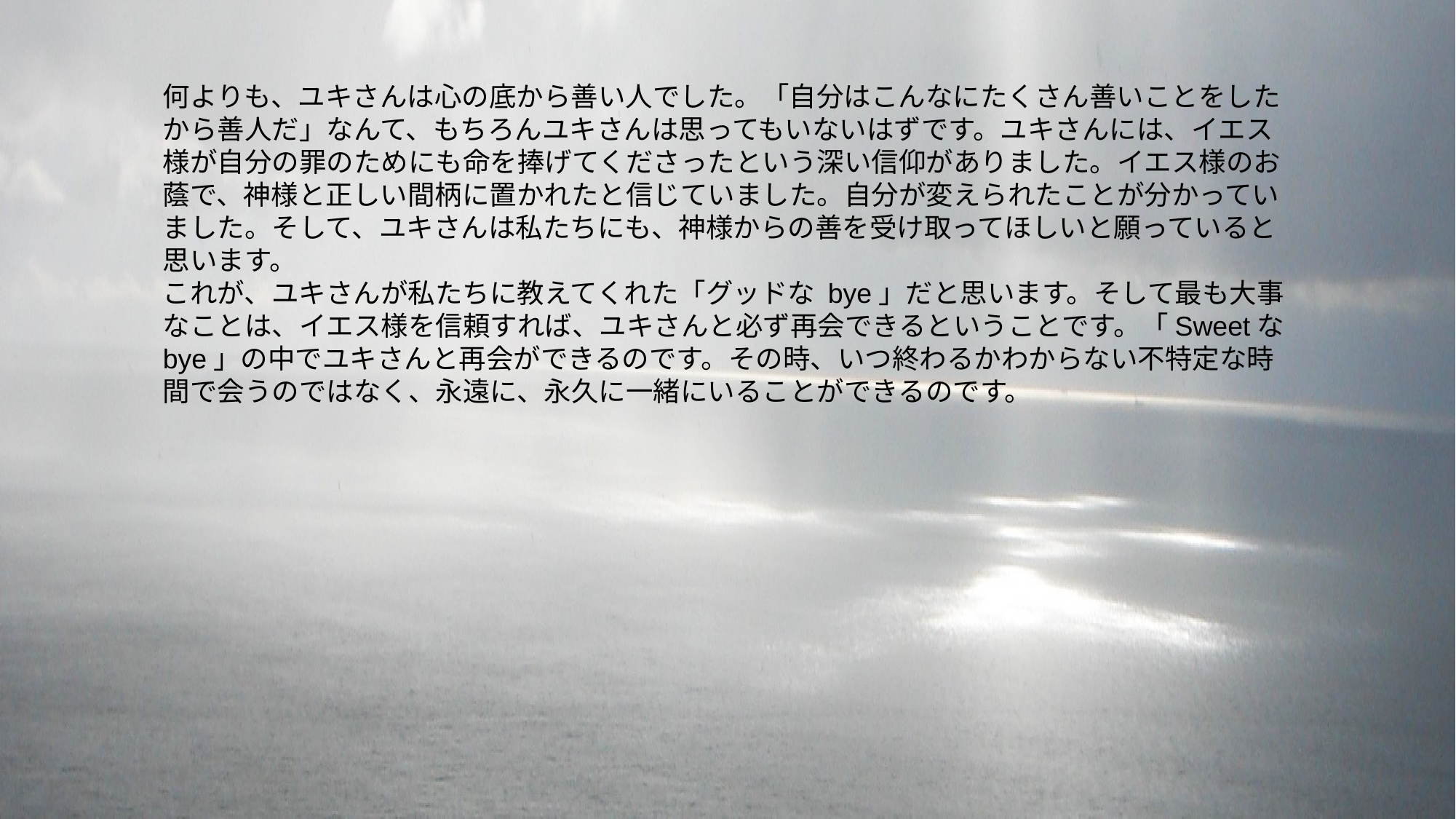

何よりも、ユキさんは心の底から善い人でした。「自分はこんなにたくさん善いことをしたから善人だ」なんて、もちろんユキさんは思ってもいないはずです。ユキさんには、イエス様が自分の罪のためにも命を捧げてくださったという深い信仰がありました。イエス様のお蔭で、神様と正しい間柄に置かれたと信じていました。自分が変えられたことが分かっていました。そして、ユキさんは私たちにも、神様からの善を受け取ってほしいと願っていると思います。
これが、ユキさんが私たちに教えてくれた「グッドな bye」だと思います。そして最も大事なことは、イエス様を信頼すれば、ユキさんと必ず再会できるということです。「Sweetなbye」の中でユキさんと再会ができるのです。その時、いつ終わるかわからない不特定な時間で会うのではなく、永遠に、永久に一緒にいることができるのです。